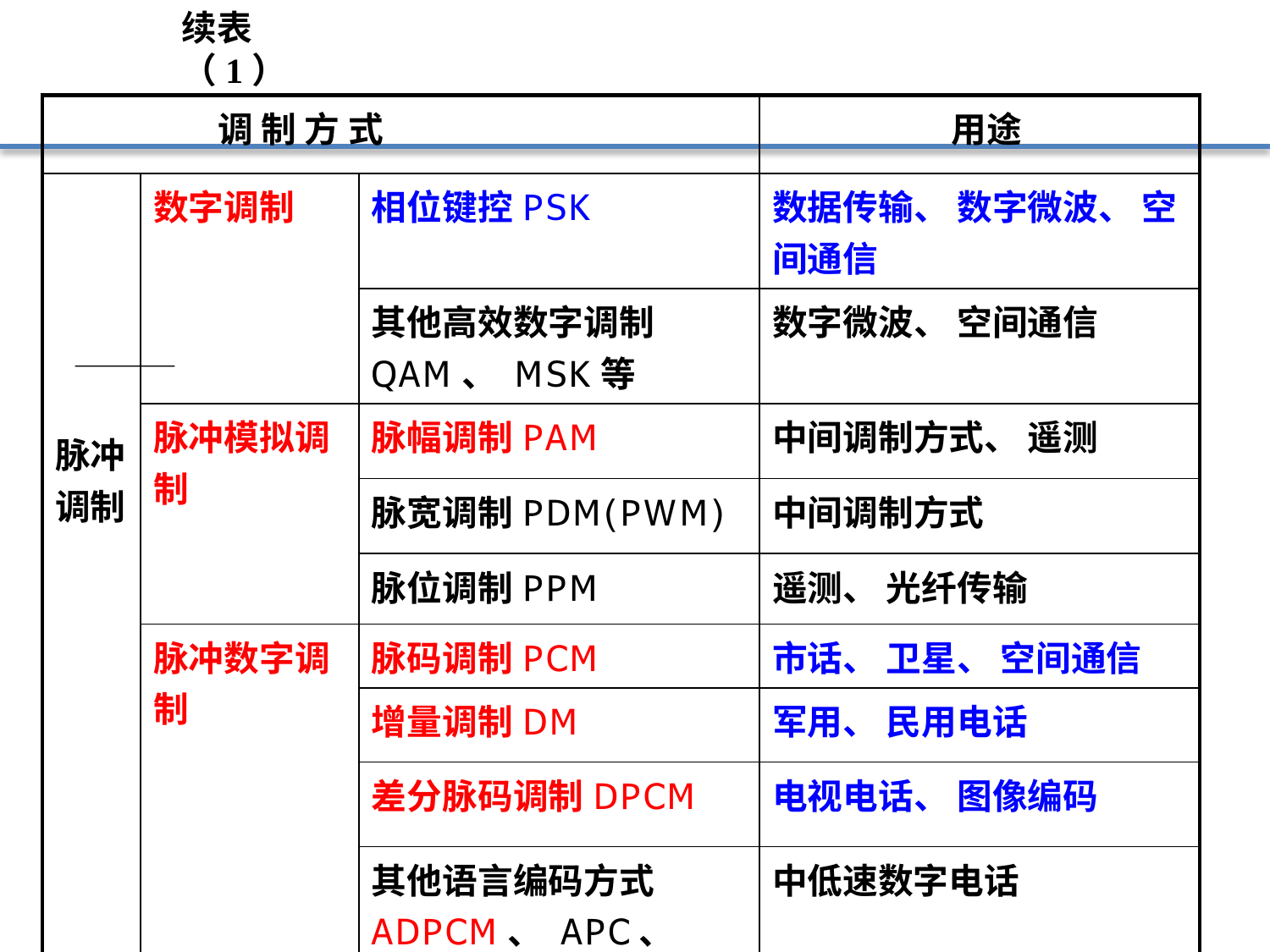

续表（1）
| 调 制 方 式 |  |  | 用途 |
| --- | --- | --- | --- |
| 脉冲调制 | 数字调制 | 相位键控PSK、 DPSK、 QPSK等 | 数据传输、 数字微波、 空间通信 |
|  |  | 其他高效数字调制QAM、 MSK等 | 数字微波、 空间通信 |
|  | 脉冲模拟调制 | 脉幅调制PAM | 中间调制方式、 遥测 |
|  |  | 脉宽调制PDM(PWM) | 中间调制方式 |
|  |  | 脉位调制PPM | 遥测、 光纤传输 |
|  | 脉冲数字调制 | 脉码调制PCM | 市话、 卫星、 空间通信 |
|  |  | 增量调制DM | 军用、 民用电话 |
|  |  | 差分脉码调制DPCM | 电视电话、 图像编码 |
|  |  | 其他语言编码方式ADPCM、 APC、 LPC | 中低速数字电话 |